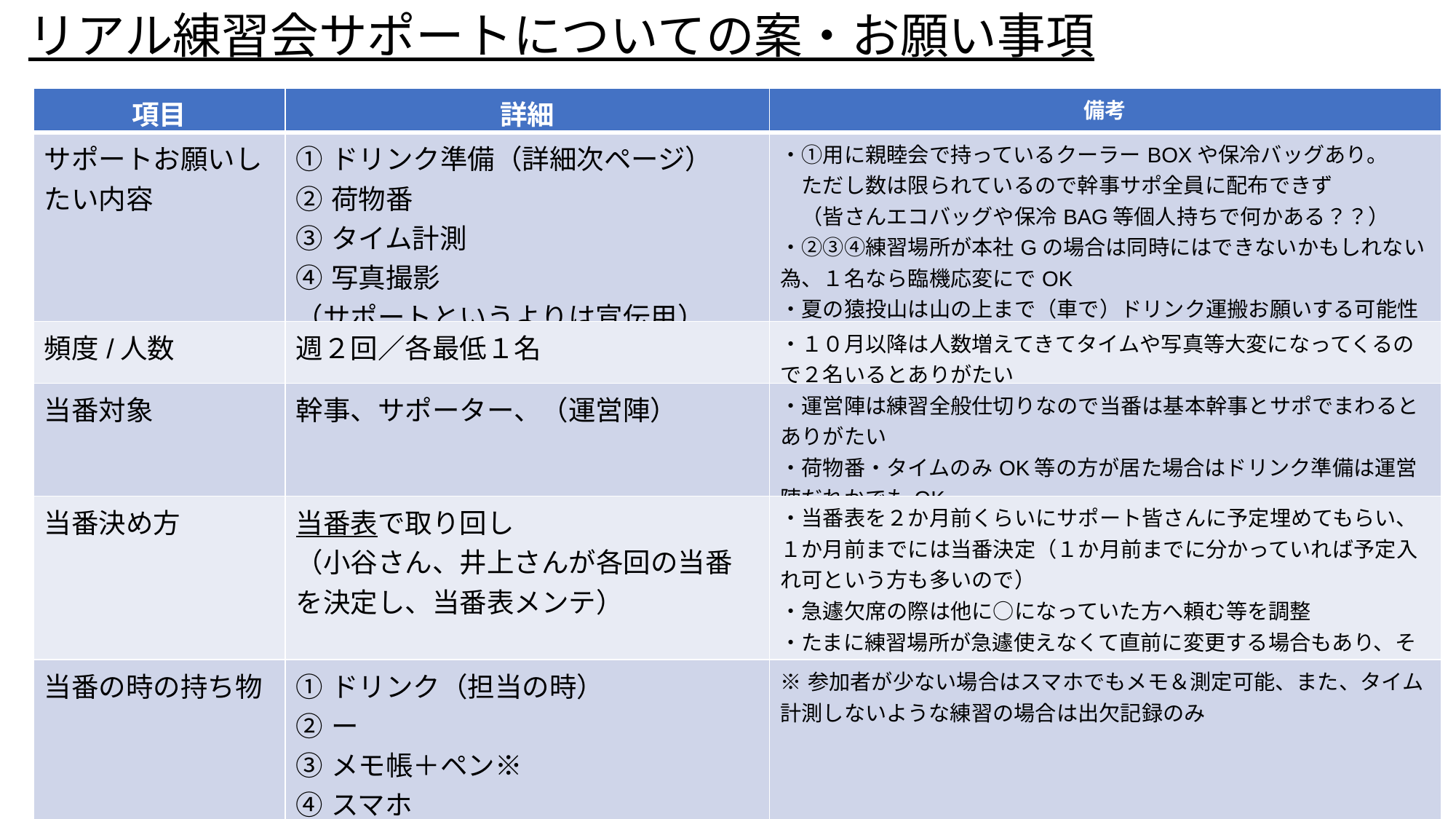

リアル練習会サポートについての案・お願い事項
| 項目 | 詳細 | 備考 |
| --- | --- | --- |
| サポートお願いしたい内容 | ①ドリンク準備（詳細次ページ） ②荷物番 ③タイム計測 ④写真撮影 （サポートというよりは宣伝用） | ・①用に親睦会で持っているクーラーBOXや保冷バッグあり。 　ただし数は限られているので幹事サポ全員に配布できず 　（皆さんエコバッグや保冷BAG等個人持ちで何かある？？） ・②③④練習場所が本社Gの場合は同時にはできないかもしれない為、１名なら臨機応変にでOK ・夏の猿投山は山の上まで（車で）ドリンク運搬お願いする可能性があり、車持っている方か２名以上の方がありがたい |
| 頻度/人数 | 週２回／各最低１名 | ・１０月以降は人数増えてきてタイムや写真等大変になってくるので２名いるとありがたい |
| 当番対象 | 幹事、サポーター、（運営陣） | ・運営陣は練習全般仕切りなので当番は基本幹事とサポでまわるとありがたい ・荷物番・タイムのみOK等の方が居た場合はドリンク準備は運営陣だれかでもOK |
| 当番決め方 | 当番表で取り回し （小谷さん、井上さんが各回の当番を決定し、当番表メンテ） | ・当番表を２か月前くらいにサポート皆さんに予定埋めてもらい、１か月前までには当番決定（１か月前までに分かっていれば予定入れ可という方も多いので） ・急遽欠席の際は他に○になっていた方へ頼む等を調整 ・たまに練習場所が急遽使えなくて直前に変更する場合もあり、その場合運営陣から担当の方に連絡します |
| 当番の時の持ち物 | ①ドリンク（担当の時） ②ー ③メモ帳＋ペン※ ④スマホ 　（本社Gは会社スマホ推奨＆実は撮影許可も必要） | ※参加者が少ない場合はスマホでもメモ＆測定可能、また、タイム計測しないような練習の場合は出欠記録のみ |